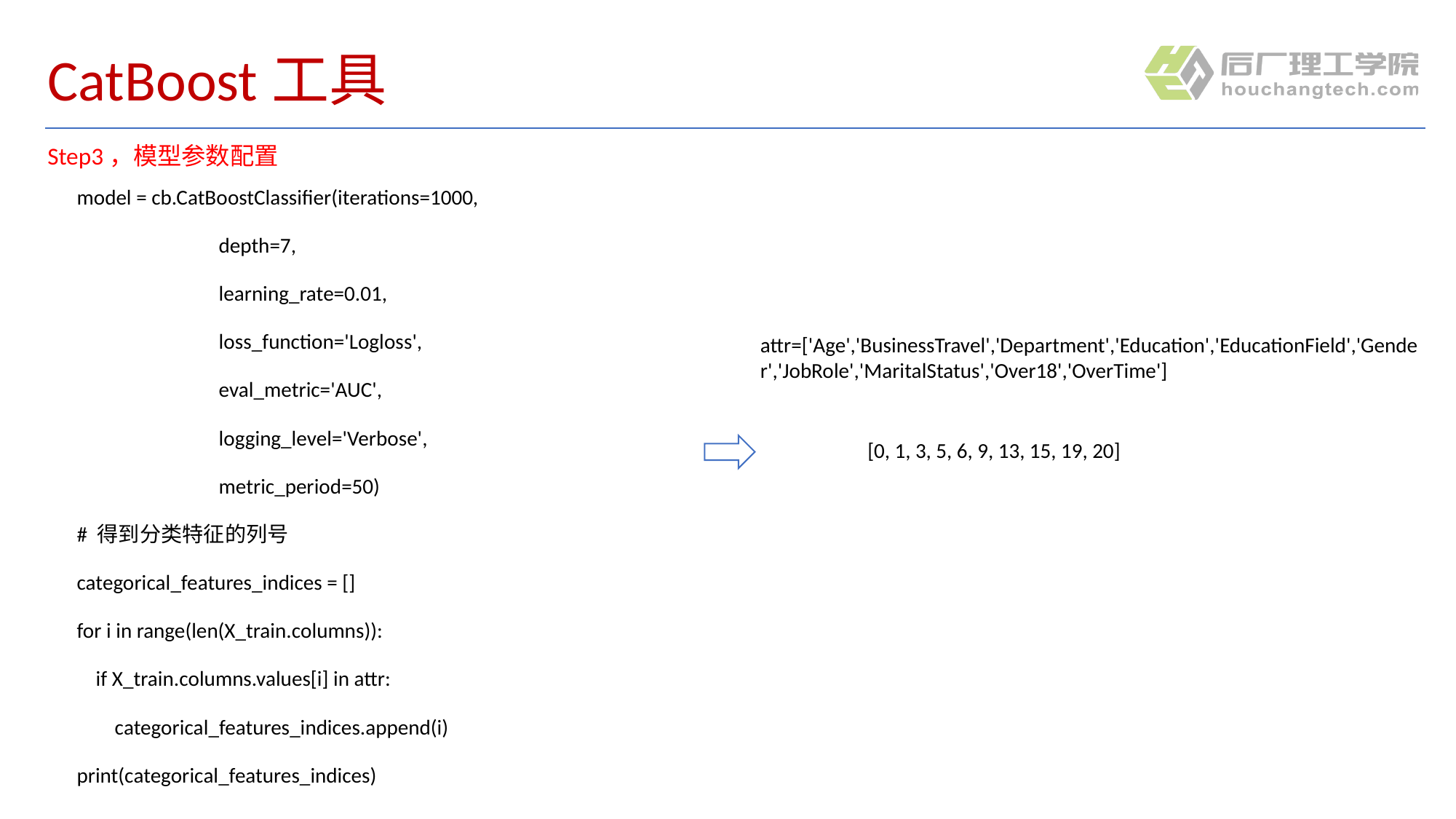

# CatBoost工具
Step3，模型参数配置
model = cb.CatBoostClassifier(iterations=1000,
                              depth=7,
                              learning_rate=0.01,
                              loss_function='Logloss',
                              eval_metric='AUC',
                              logging_level='Verbose',
                              metric_period=50)
# 得到分类特征的列号
categorical_features_indices = []
for i in range(len(X_train.columns)):
    if X_train.columns.values[i] in attr:
        categorical_features_indices.append(i)
print(categorical_features_indices)
attr=['Age','BusinessTravel','Department','Education','EducationField','Gender','JobRole','MaritalStatus','Over18','OverTime']
[0, 1, 3, 5, 6, 9, 13, 15, 19, 20]